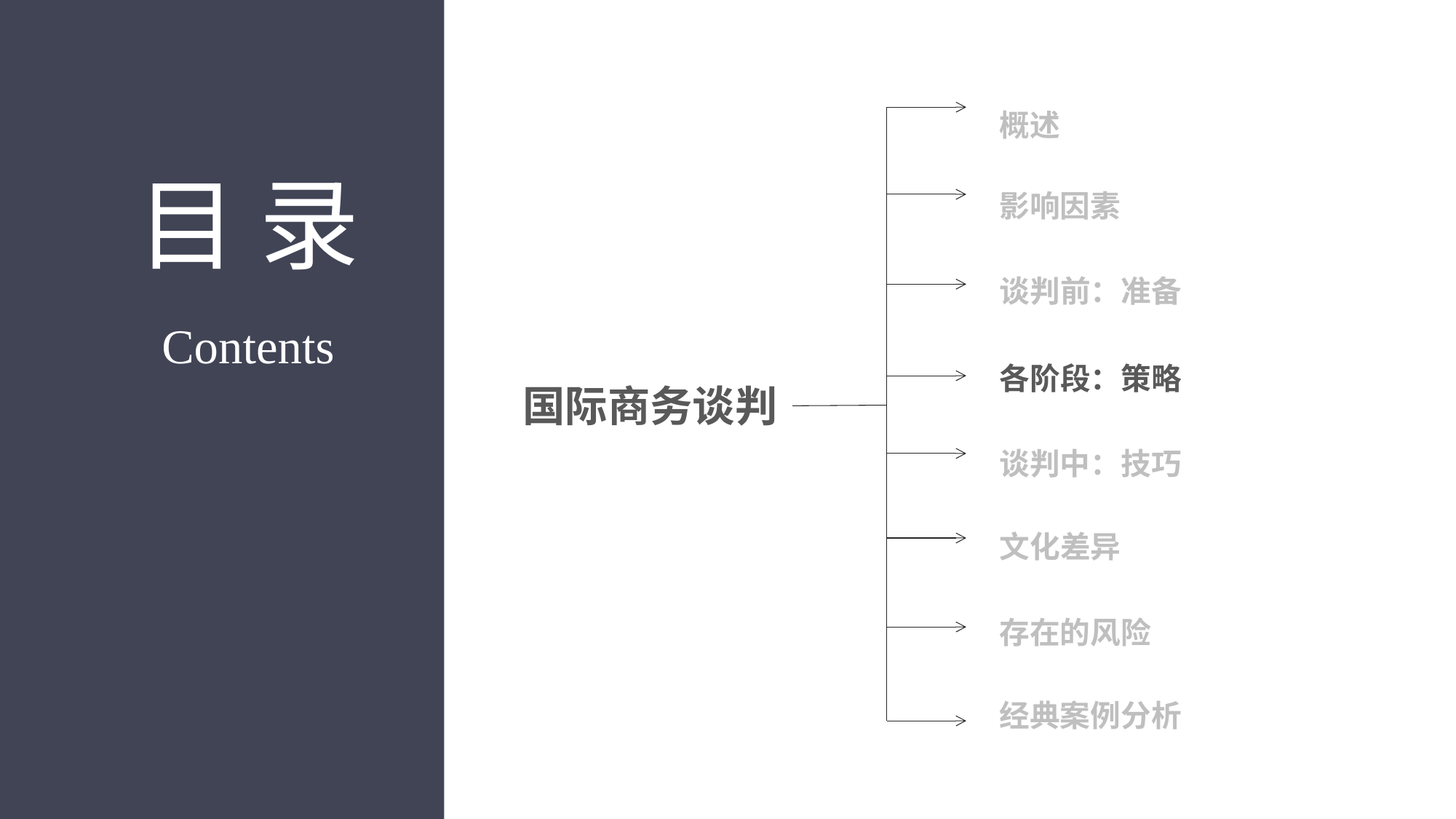

概述
影响因素
谈判前：准备
各阶段：策略
谈判中：技巧
文化差异
存在的风险
经典案例分析

目 录
Contents

国际商务谈判